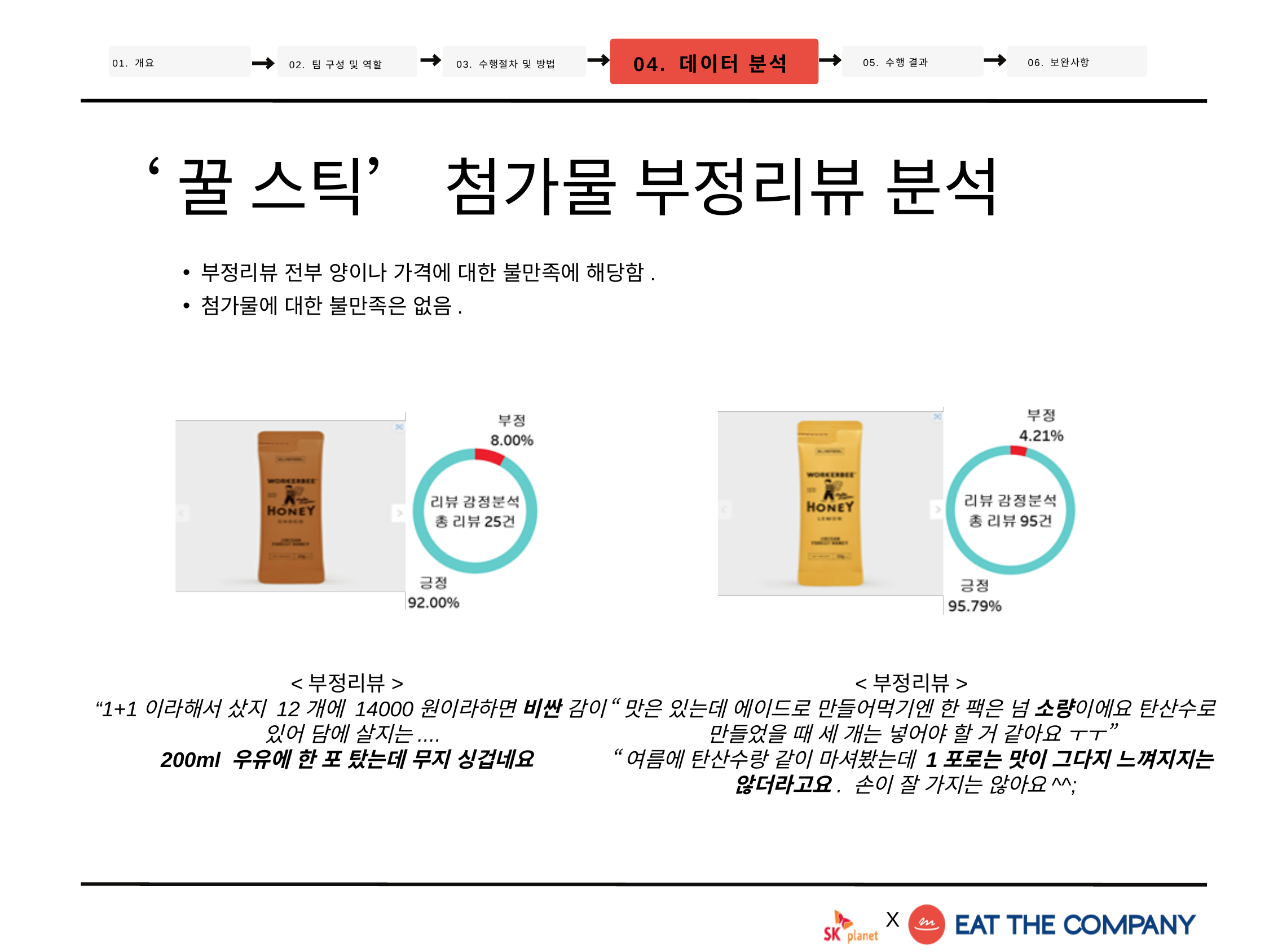

04. 데이터 분석

05. 수행 결과

06. 보완사항

02. 팀 구성 및 역할

01. 개요

03. 수행절차 및 방법

‘꿀 스틱’ 첨가물 부정리뷰 분석

부정리뷰 전부 양이나 가격에 대한 불만족에 해당함.

첨가물에 대한 불만족은 없음.

<부정리뷰>
 “1+1이라해서 샀지 12개에 14000원이라하면 비싼 감이
 있어 담에 살지는....
200ml 우유에 한 포 탔는데 무지 싱겁네요

<부정리뷰>
“맛은 있는데 에이드로 만들어먹기엔 한 팩은 넘 소량이에요 탄산수로 만들었을 때 세 개는 넣어야 할 거 같아요 ㅜㅜ”
“여름에 탄산수랑 같이 마셔봤는데 1포로는 맛이 그다지 느껴지지는 않더라고요. 손이 잘 가지는 않아요^^;

X